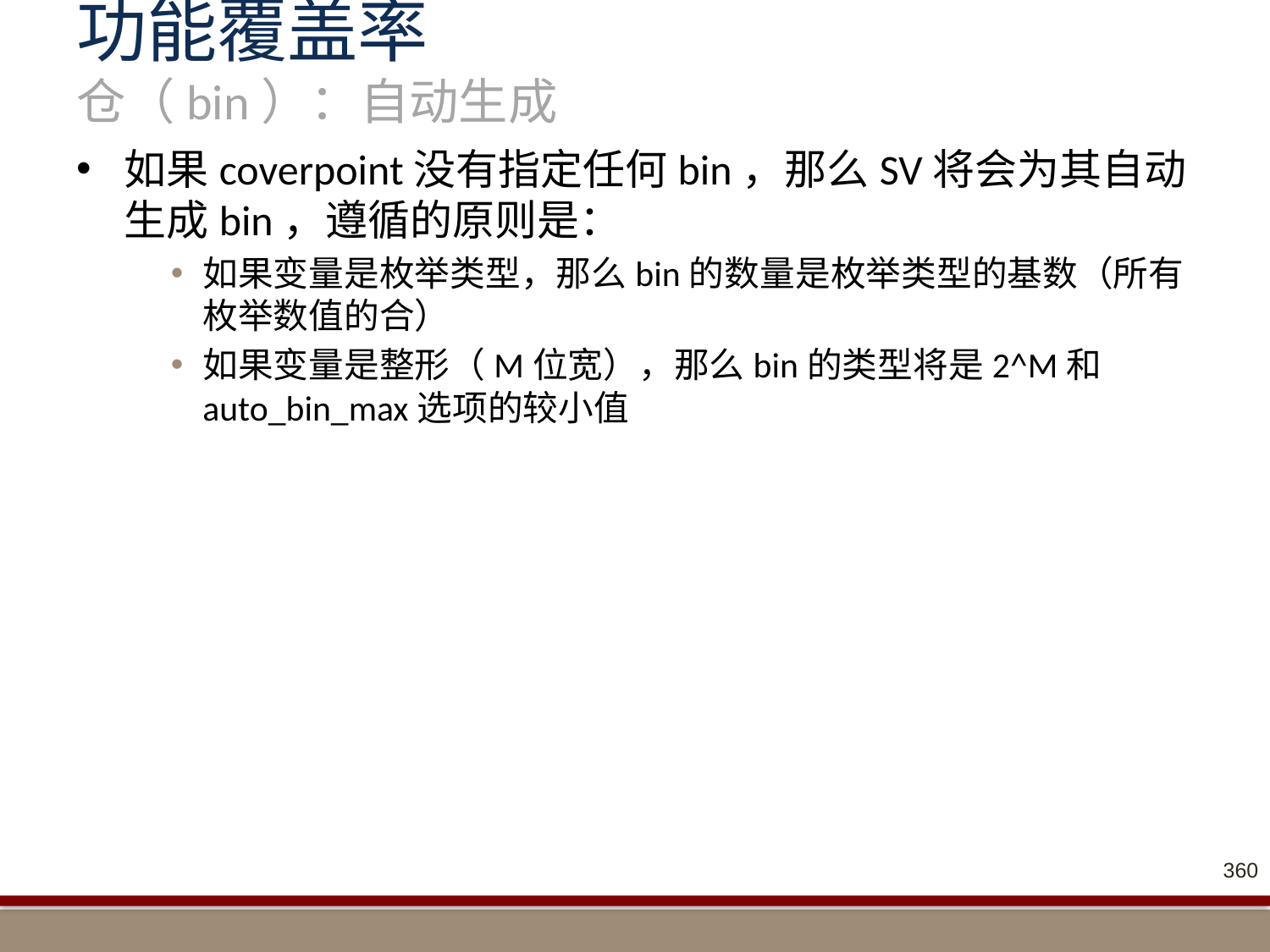

# 功能覆盖率 仓（bin）：自动生成
如果coverpoint没有指定任何bin，那么SV将会为其自动生成bin，遵循的原则是：
如果变量是枚举类型，那么bin的数量是枚举类型的基数（所有枚举数值的合）
如果变量是整形（M位宽），那么bin的类型将是2^M和auto_bin_max选项的较小值

360